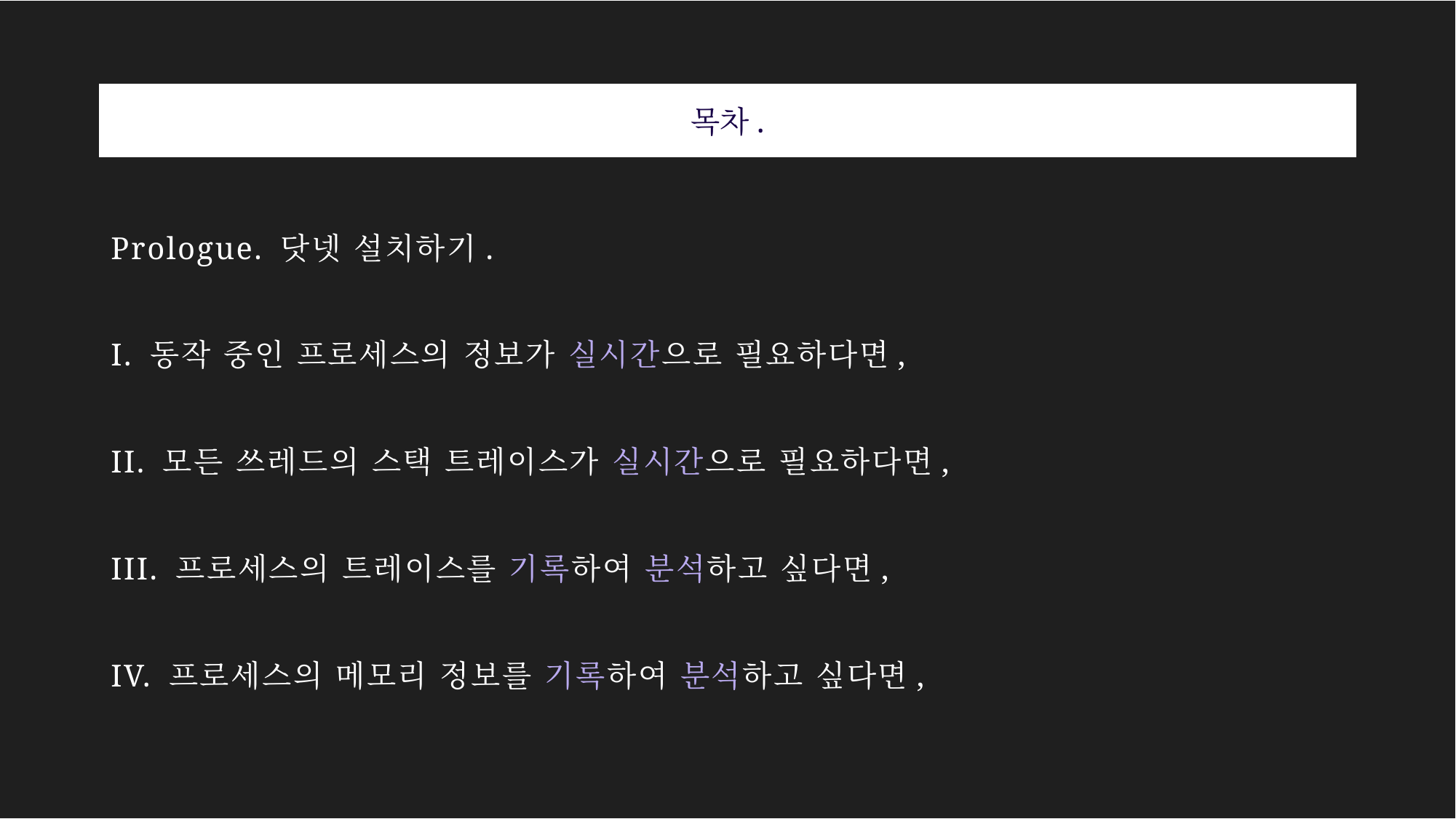

목차.
Prologue. 닷넷 설치하기.
# I. 동작 중인 프로세스의 정보가 실시간으로 필요하다면,
II. 모든 쓰레드의 스택 트레이스가 실시간으로 필요하다면,
III. 프로세스의 트레이스를 기록하여 분석하고 싶다면,
IV. 프로세스의 메모리 정보를 기록하여 분석하고 싶다면,